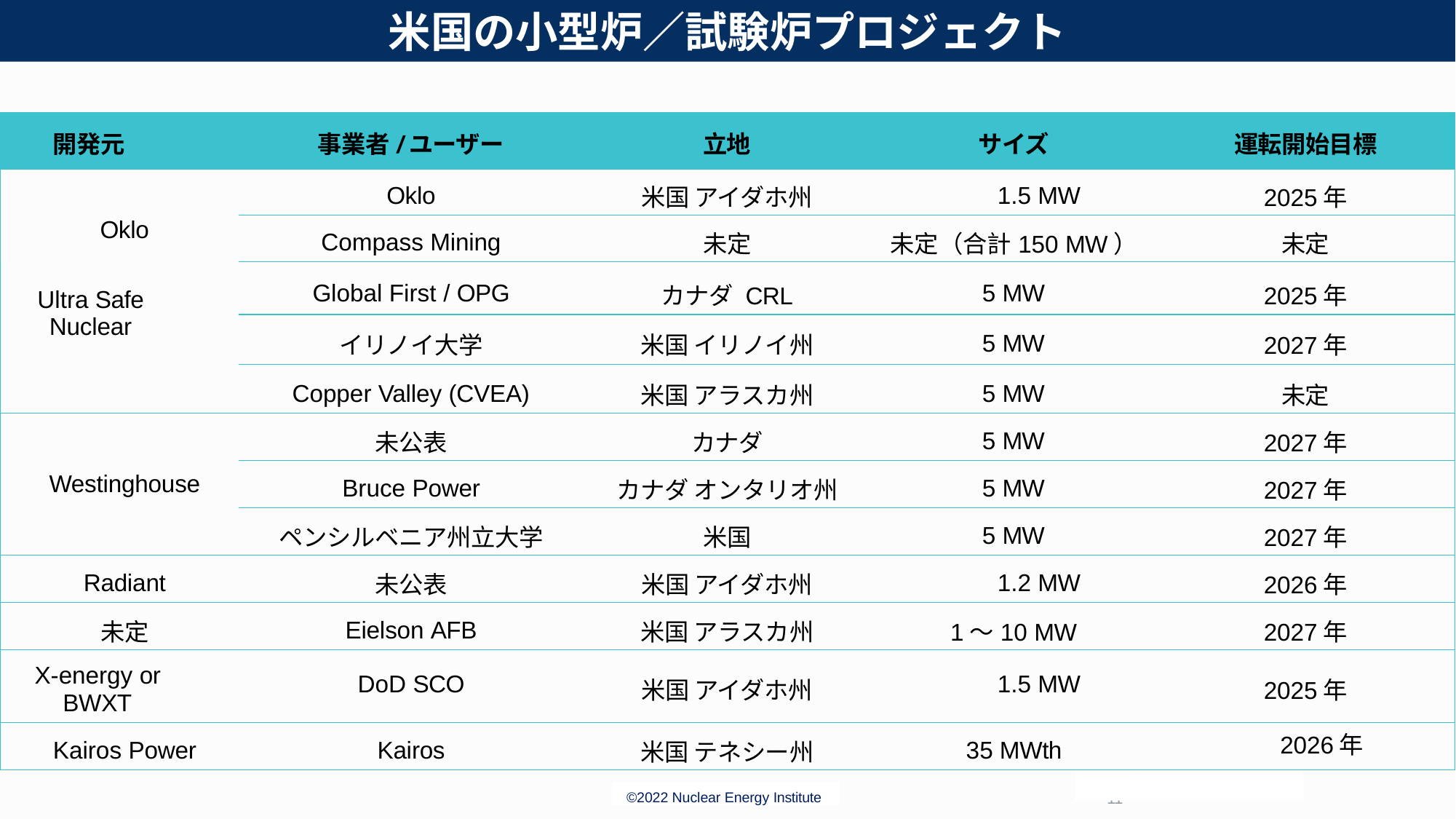

米国の小型炉／試験炉プロジェクト
| 開発元 | 事業者/ユーザー | 立地 | サイズ | 運転開始目標 |
| --- | --- | --- | --- | --- |
| Oklo | Oklo | 米国 アイダホ州 | 1.5 MW | 2025年 |
|  | Compass Mining | 未定 | 未定（合計150 MW） | 未定 |
| Ultra Safe Nuclear | Global First / OPG | カナダ CRL | 5 MW | 2025年 |
|  | イリノイ大学 | 米国 イリノイ州 | 5 MW | 2027年 |
|  | Copper Valley (CVEA) | 米国 アラスカ州 | 5 MW | 未定 |
| Westinghouse | 未公表 | カナダ | 5 MW | 2027年 |
|  | Bruce Power | カナダ オンタリオ州 | 5 MW | 2027年 |
|  | ペンシルベニア州立大学 | 米国 | 5 MW | 2027年 |
| Radiant | 未公表 | 米国 アイダホ州 | 1.2 MW | 2026年 |
| 未定 | Eielson AFB | 米国 アラスカ州 | 1〜10 MW | 2027年 |
| X-energy or BWXT | DoD SCO | 米国 アイダホ州 | 1.5 MW | 2025年 |
| Kairos Power | Kairos | 米国 テネシー州 | 35 MWth | 2026年 |

©2022原子力研究所11
©2022 Nuclear Energy Institute